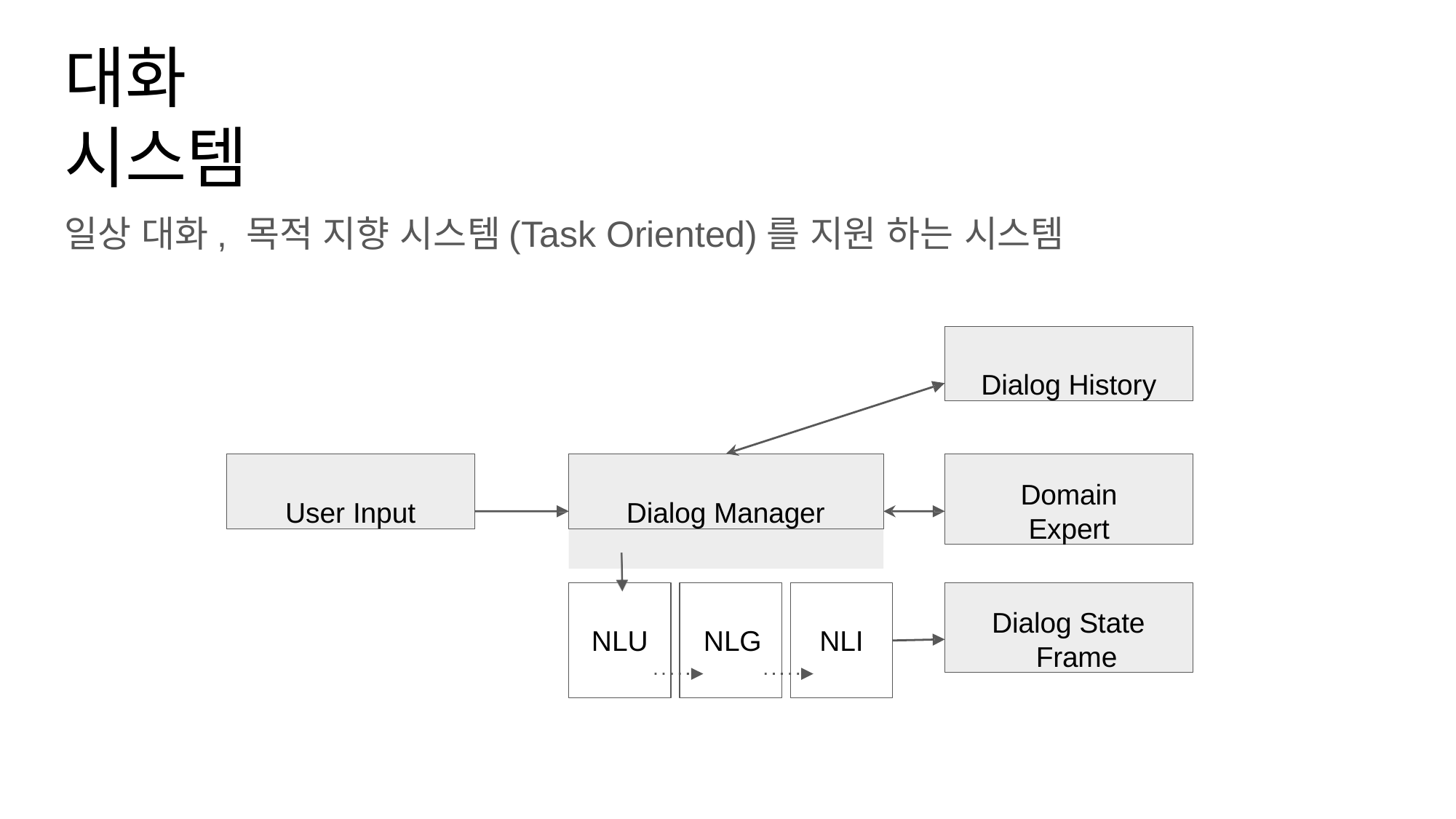

# 대화 시스템
일상 대화, 목적 지향 시스템(Task Oriented)를 지원 하는 시스템

Dialog History

Domain
Expert

User Input

Dialog Manager

Dialog State  Frame
NLU	NLG
NLI